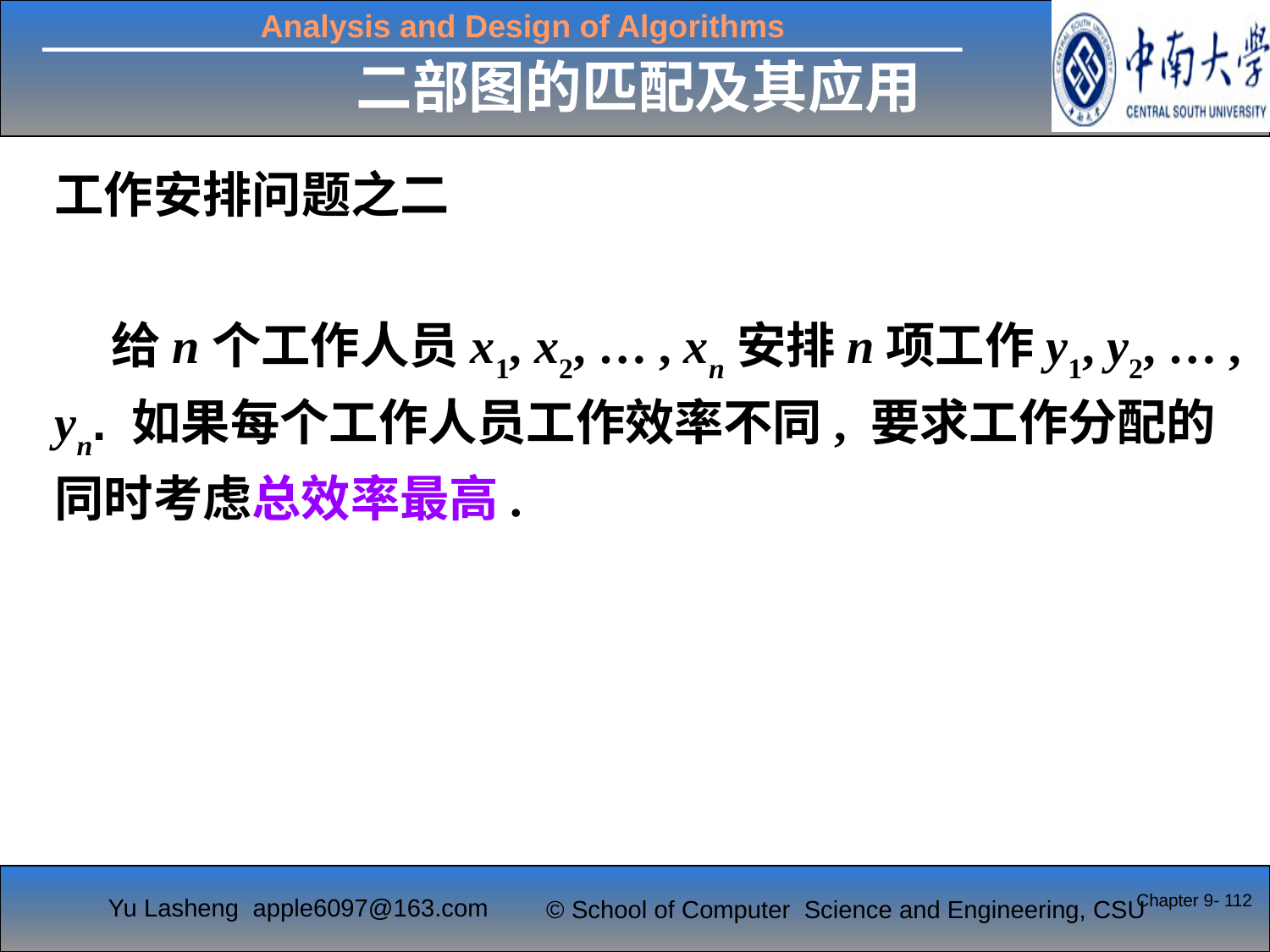

二部图的匹配及其应用
工作安排问题之二

    给n个工作人员x1, x2, … , xn安排n项工作y1, y2, … , yn. 如果每个工作人员工作效率不同, 要求工作分配的同时考虑总效率最高.
Chapter 9- 112